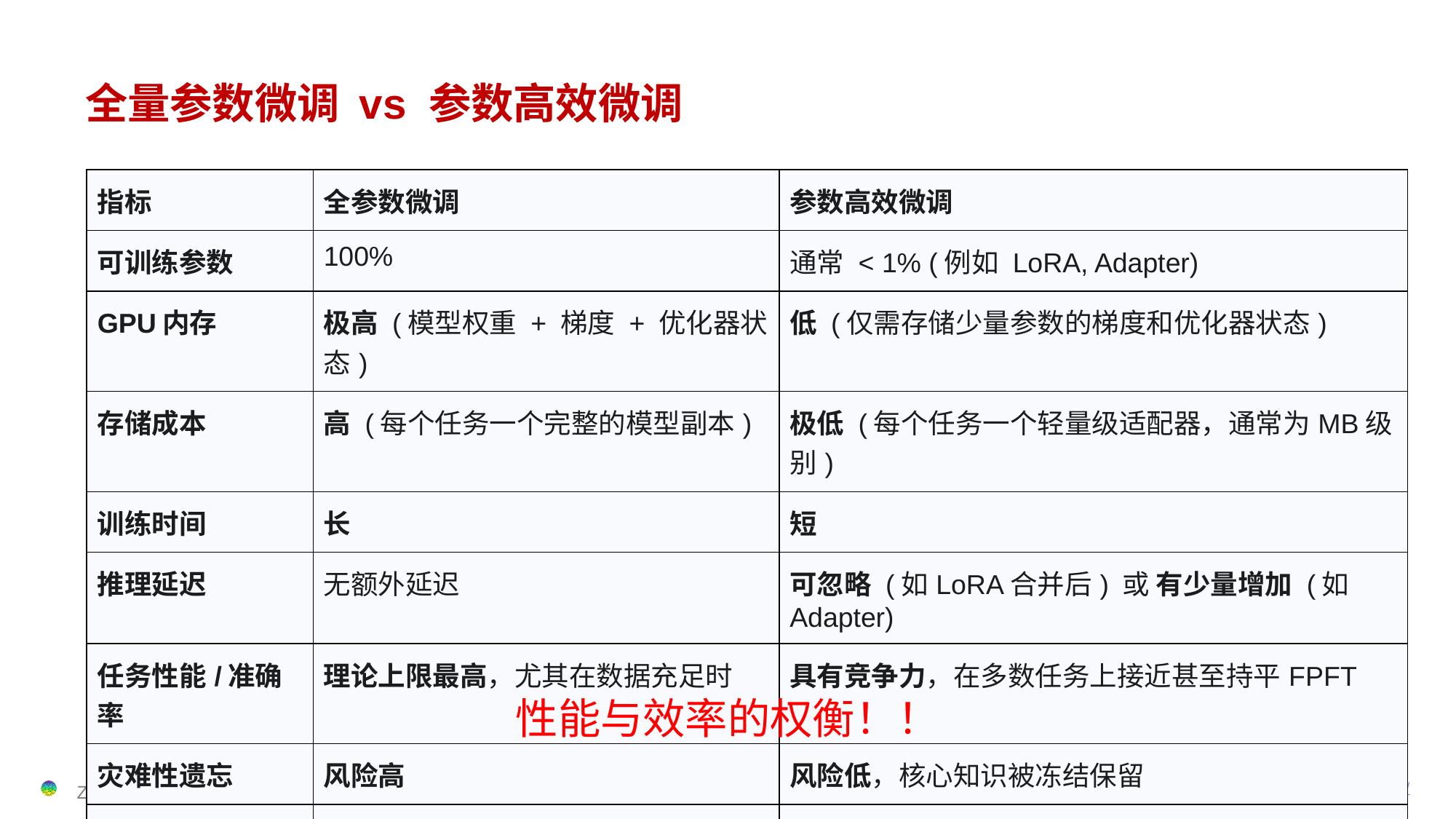

# 全量参数微调 vs 参数高效微调
| 指标 | 全参数微调 | 参数高效微调 |
| --- | --- | --- |
| 可训练参数 | 100% | 通常 < 1% (例如 LoRA, Adapter) |
| GPU内存 | 极高 (模型权重 + 梯度 + 优化器状态) | 低 (仅需存储少量参数的梯度和优化器状态) |
| 存储成本 | 高 (每个任务一个完整的模型副本) | 极低 (每个任务一个轻量级适配器，通常为MB级别) |
| 训练时间 | 长 | 短 |
| 推理延迟 | 无额外延迟 | 可忽略 (如LoRA合并后) 或 有少量增加 (如Adapter) |
| 任务性能/准确率 | 理论上限最高，尤其在数据充足时 | 具有竞争力，在多数任务上接近甚至持平FPFT |
| 灾难性遗忘 | 风险高 | 风险低，核心知识被冻结保留 |
| 多任务适应性 | 差，成本高，任务间切换困难 | 好，轻量级适配器易于切换和组合 |

性能与效率的权衡！！